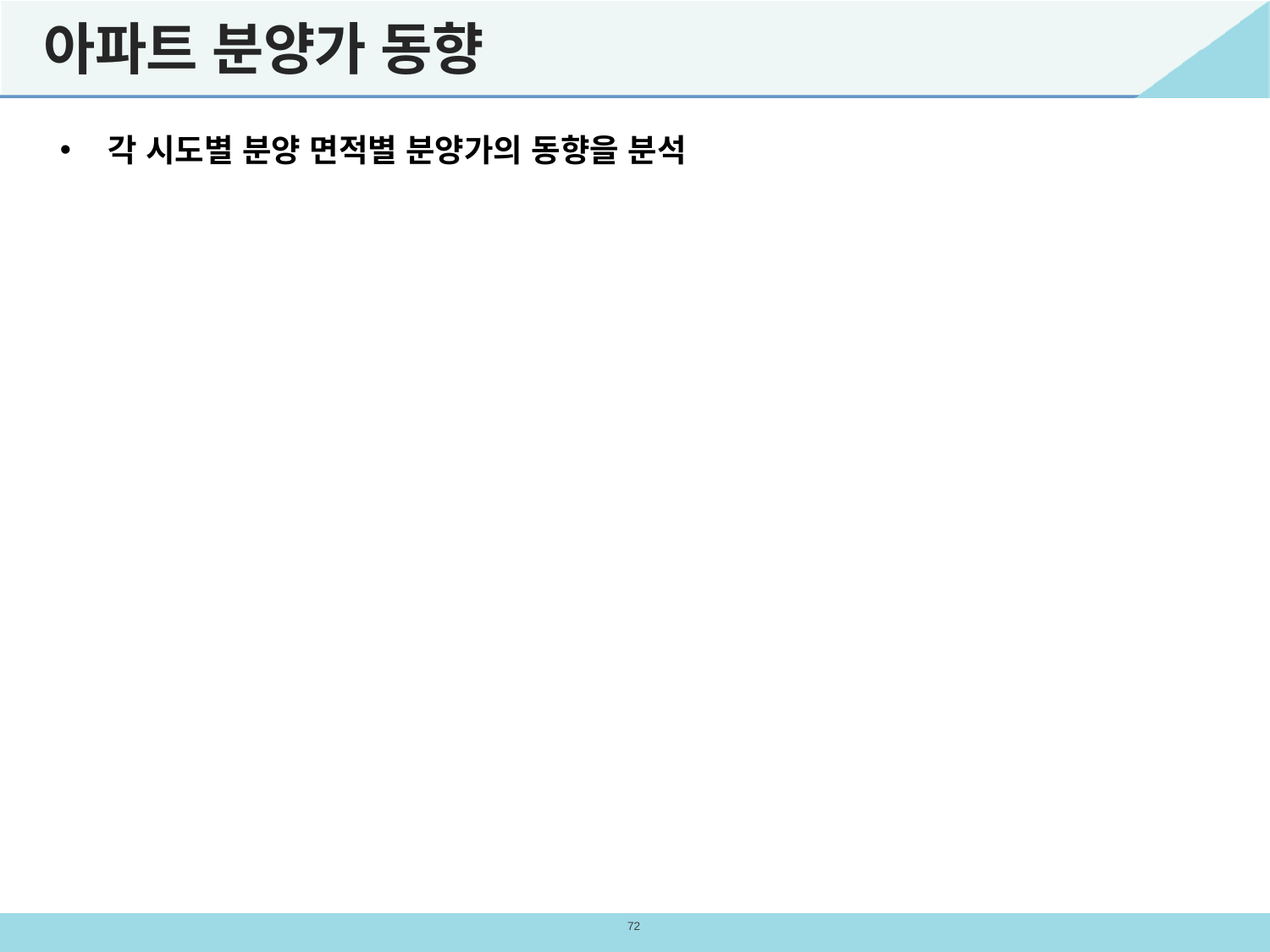

# 아파트 분양가 동향
각 시도별 분양 면적별 분양가의 동향을 분석